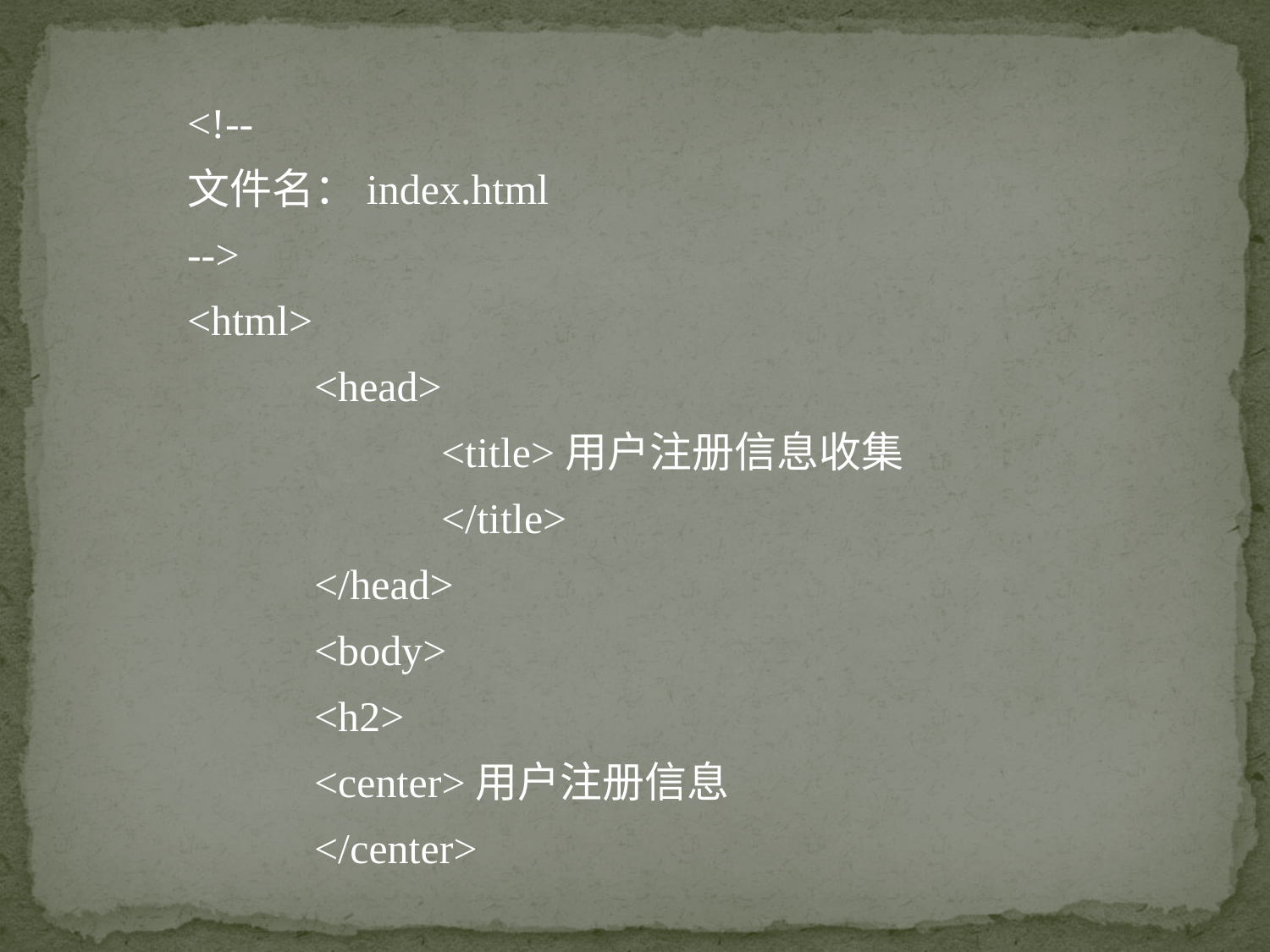

<!--
文件名：index.html
-->
<html>
	<head>
		<title>用户注册信息收集
		</title>
	</head>
	<body>
	<h2>
	<center>用户注册信息
	</center>